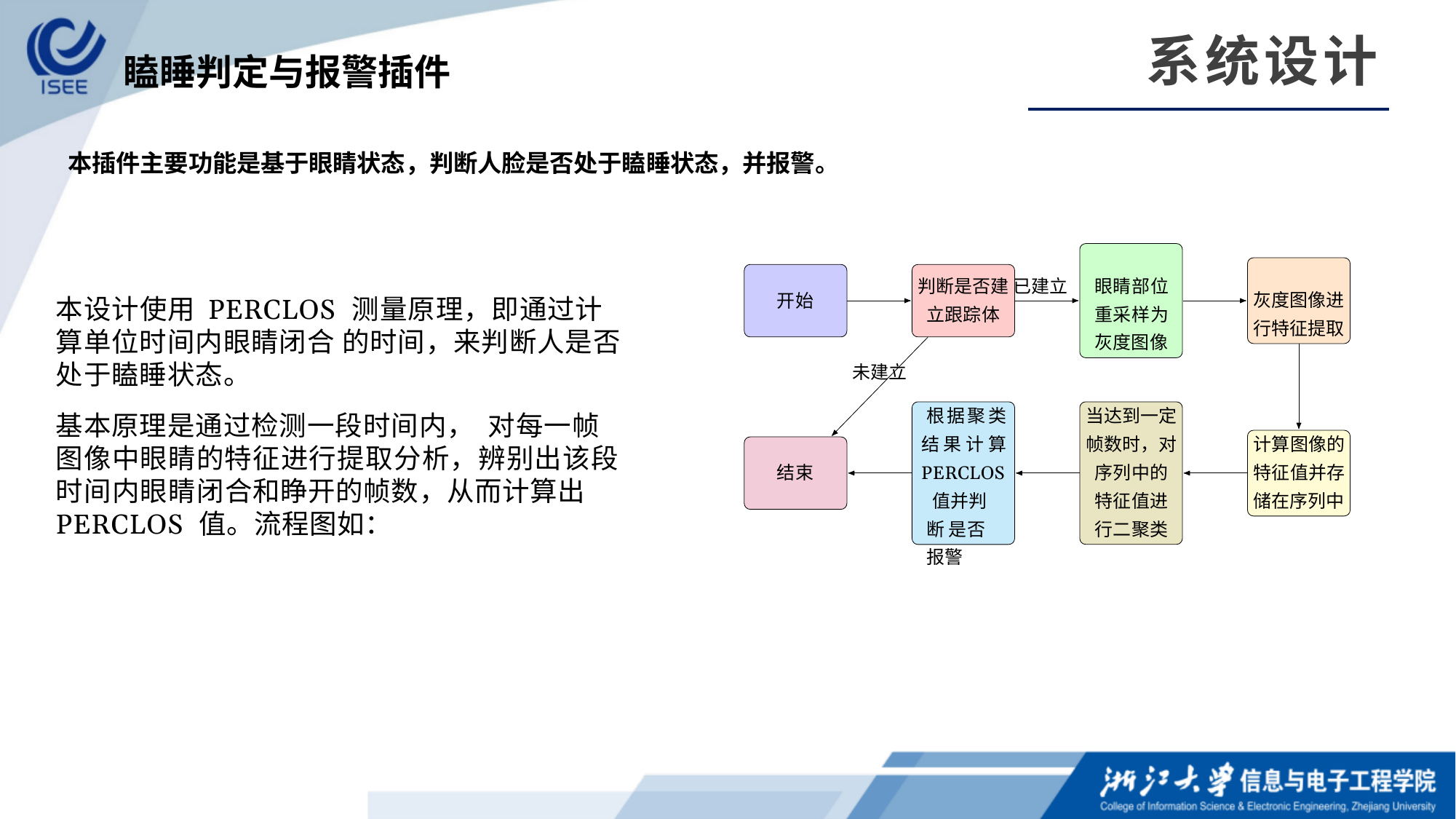

系统设计
瞌睡判定与报警插件
本插件主要功能是基于眼睛状态，判断人脸是否处于瞌睡状态，并报警。

判断是否建 已建立 立跟踪体
眼睛部位 重采样为 灰度图像
灰度图像进 行特征提取
本设计使用 PERCLOS 测量原理，即通过计算单位时间内眼睛闭合 的时间，来判断人是否处于瞌睡状态。
基本原理是通过检测一段时间内，  对每一帧图像中眼睛的特征进行提取分析，辨别出该段时间内眼睛闭合和睁开的帧数，从而计算出 PERCLOS 值。流程图如：
开始

未建立
当达到一定 帧数时，对 序列中的 特征值进 行二聚类
根据聚类 结果计算 PERCLOS
值并判断 是否报警

计算图像的 特征值并存 储在序列中

结束